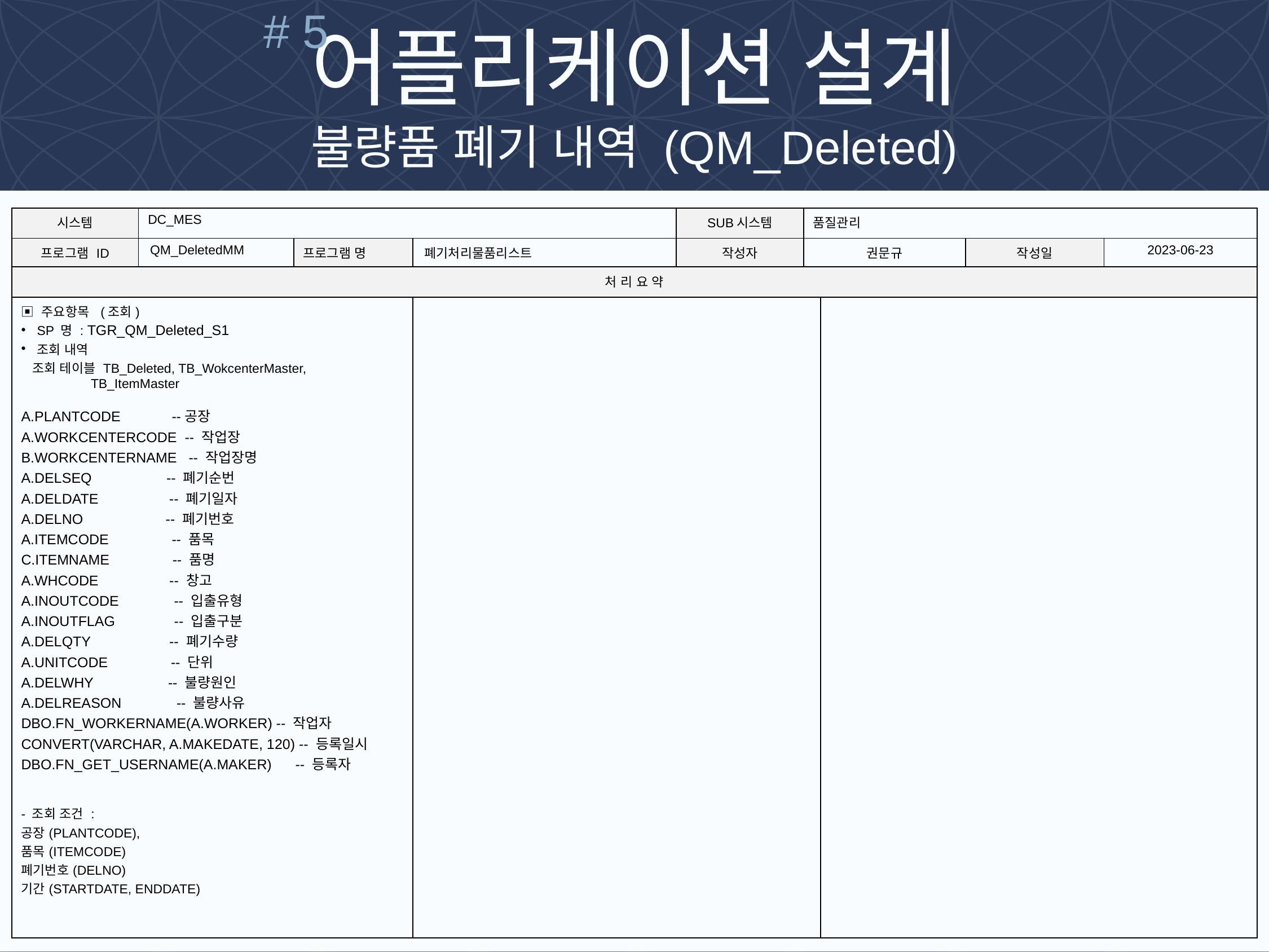

# 5
어플리케이션 설계
불량품 폐기 내역 (QM_Deleted)

| 시스템 | DC\_MES |  |  | SUB시스템 | 품질관리 |  |  |  |
| --- | --- | --- | --- | --- | --- | --- | --- | --- |
| 프로그램 ID | QM\_DeletedMM | 프로그램 명 | 폐기처리물품리스트 | 작성자 | 권문규 |  | 작성일 | 2023-06-23 |
| 처 리 요 약 |  |  |  |  |  |  |  |  |
| ▣ 주요항목 (조회) SP 명 : TGR\_QM\_Deleted\_S1 조회 내역 조회 테이블 TB\_Deleted, TB\_WokcenterMaster, TB\_ItemMaster A.PLANTCODE --공장 A.WORKCENTERCODE -- 작업장 B.WORKCENTERNAME -- 작업장명 A.DELSEQ -- 폐기순번 A.DELDATE -- 폐기일자 A.DELNO -- 폐기번호 A.ITEMCODE -- 품목 C.ITEMNAME -- 품명 A.WHCODE -- 창고 A.INOUTCODE -- 입출유형 A.INOUTFLAG -- 입출구분 A.DELQTY -- 폐기수량 A.UNITCODE -- 단위 A.DELWHY -- 불량원인 A.DELREASON -- 불량사유 DBO.FN\_WORKERNAME(A.WORKER) -- 작업자 CONVERT(VARCHAR, A.MAKEDATE, 120) -- 등록일시 DBO.FN\_GET\_USERNAME(A.MAKER) -- 등록자 - 조회 조건 : 공장(PLANTCODE), 품목(ITEMCODE) 폐기번호(DELNO) 기간(STARTDATE, ENDDATE) |  |  |  |  |  |  |  |  |